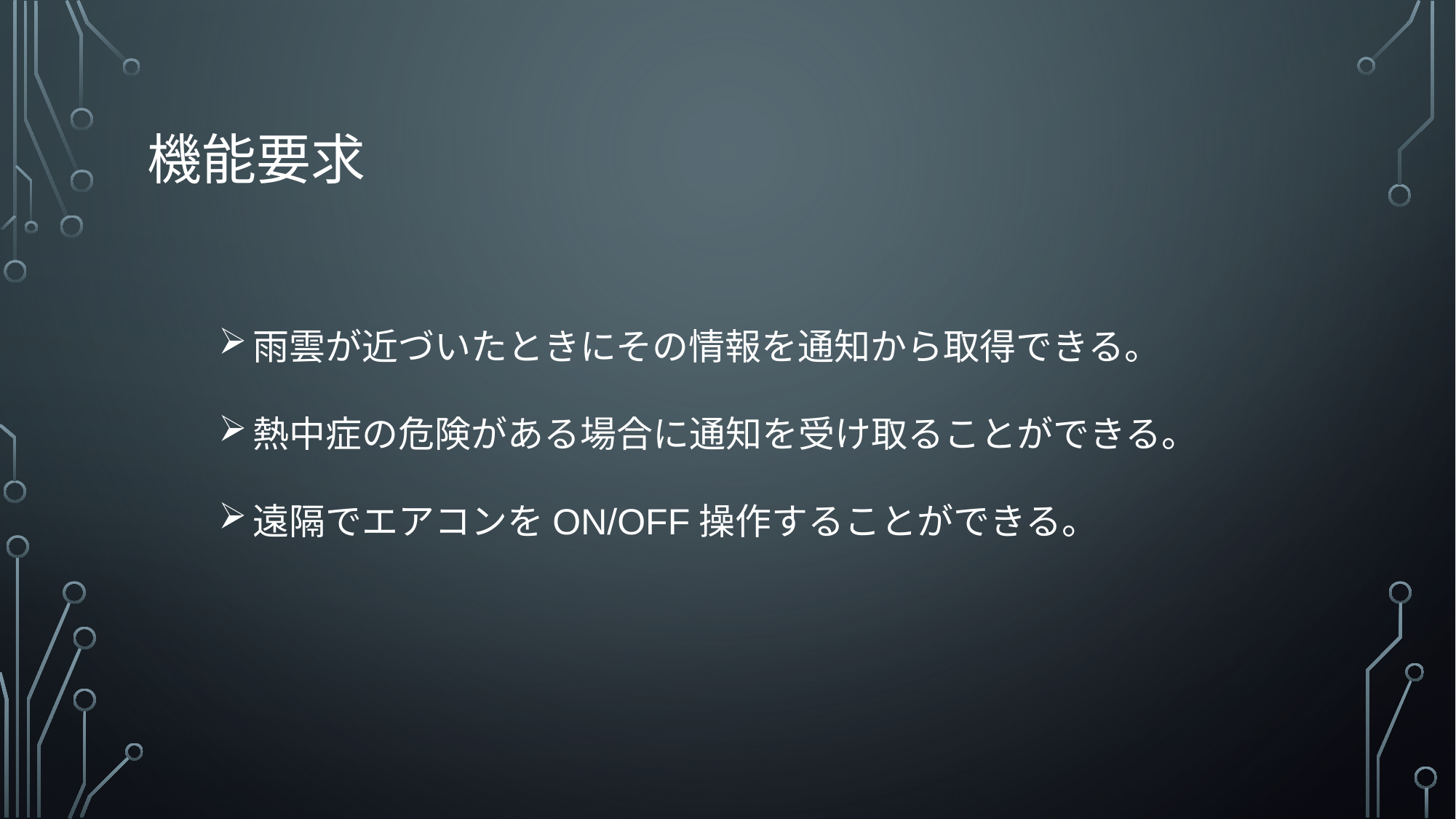

# 機能要求
雨雲が近づいたときにその情報を通知から取得できる。

熱中症の危険がある場合に通知を受け取ることができる。

遠隔でエアコンをON/OFF操作することができる。